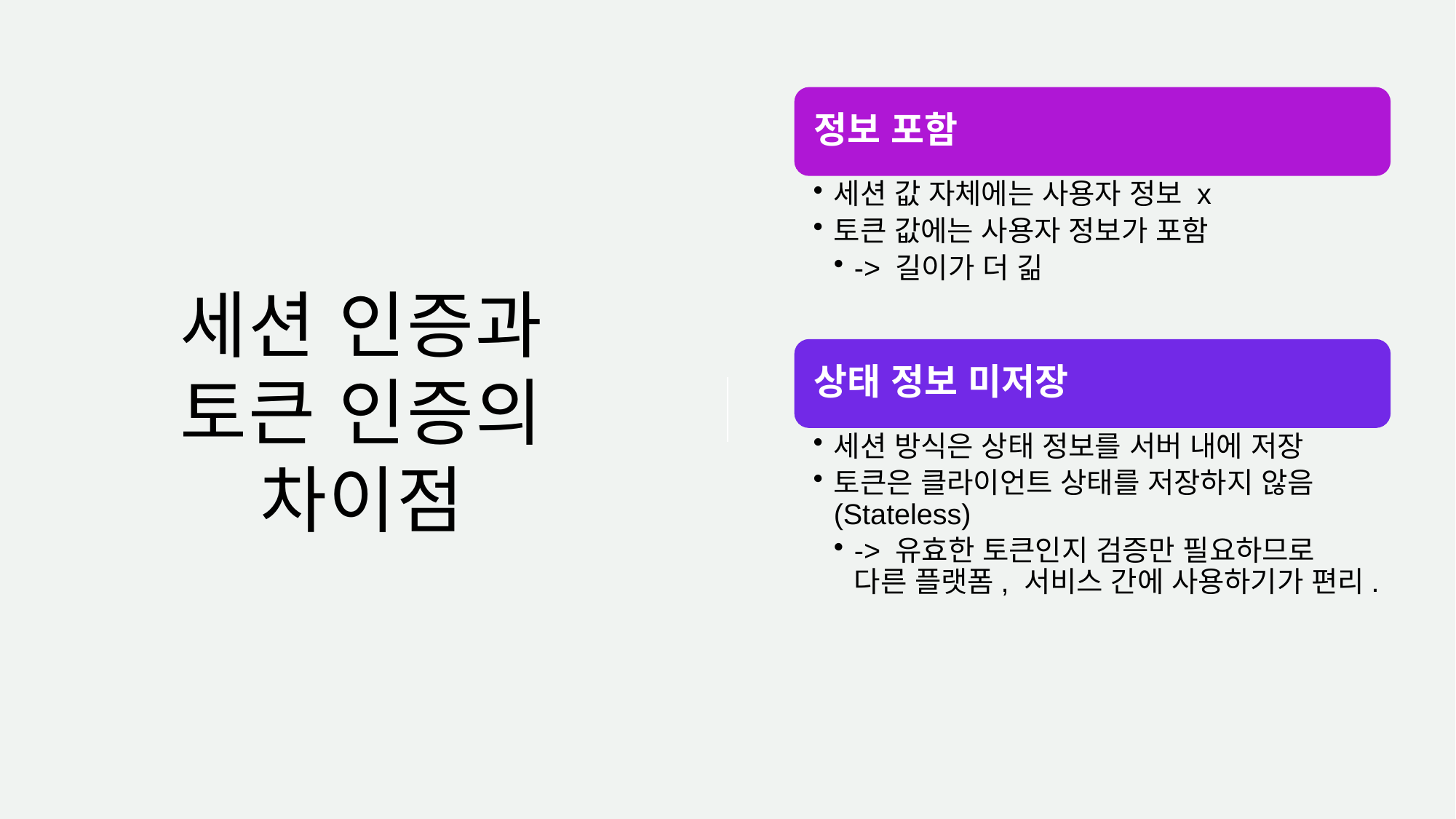

정보 포함
세션 값 자체에는 사용자 정보 x
토큰 값에는 사용자 정보가 포함
-> 길이가 더 긺
상태 정보 미저장
세션 방식은 상태 정보를 서버 내에 저장
토큰은 클라이언트 상태를 저장하지 않음(Stateless)
-> 유효한 토큰인지 검증만 필요하므로 다른 플랫폼, 서비스 간에 사용하기가 편리.
# 세션 인증과 토큰 인증의 차이점